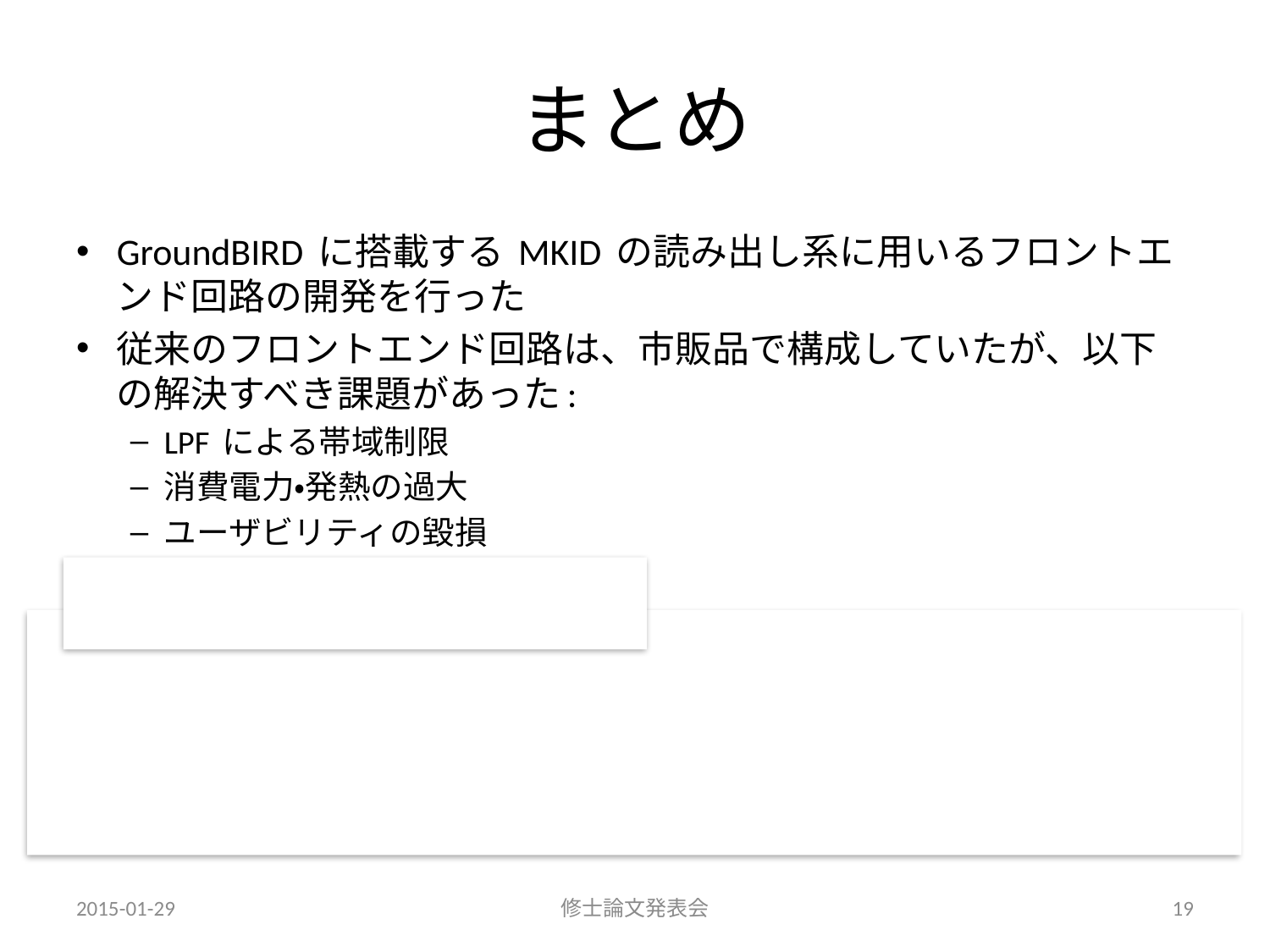

# まとめ
GroundBIRD に搭載する MKID の読み出し系に用いるフロントエンド回路の開発を行った
従来のフロントエンド回路は、市販品で構成していたが、以下の解決すべき課題があった:
LPF による帯域制限
消費電力・発熱の過大
ユーザビリティの毀損
RHEA により以下が改善した:
帯域 ± 100 MHz
消費電力 7.9 W
高いユーザビリティの獲得
GroundBIRD 実験で用いる MKID の読み出し系として満足するフロントエンド回路ができた

2015-01-29
修士論文発表会
19